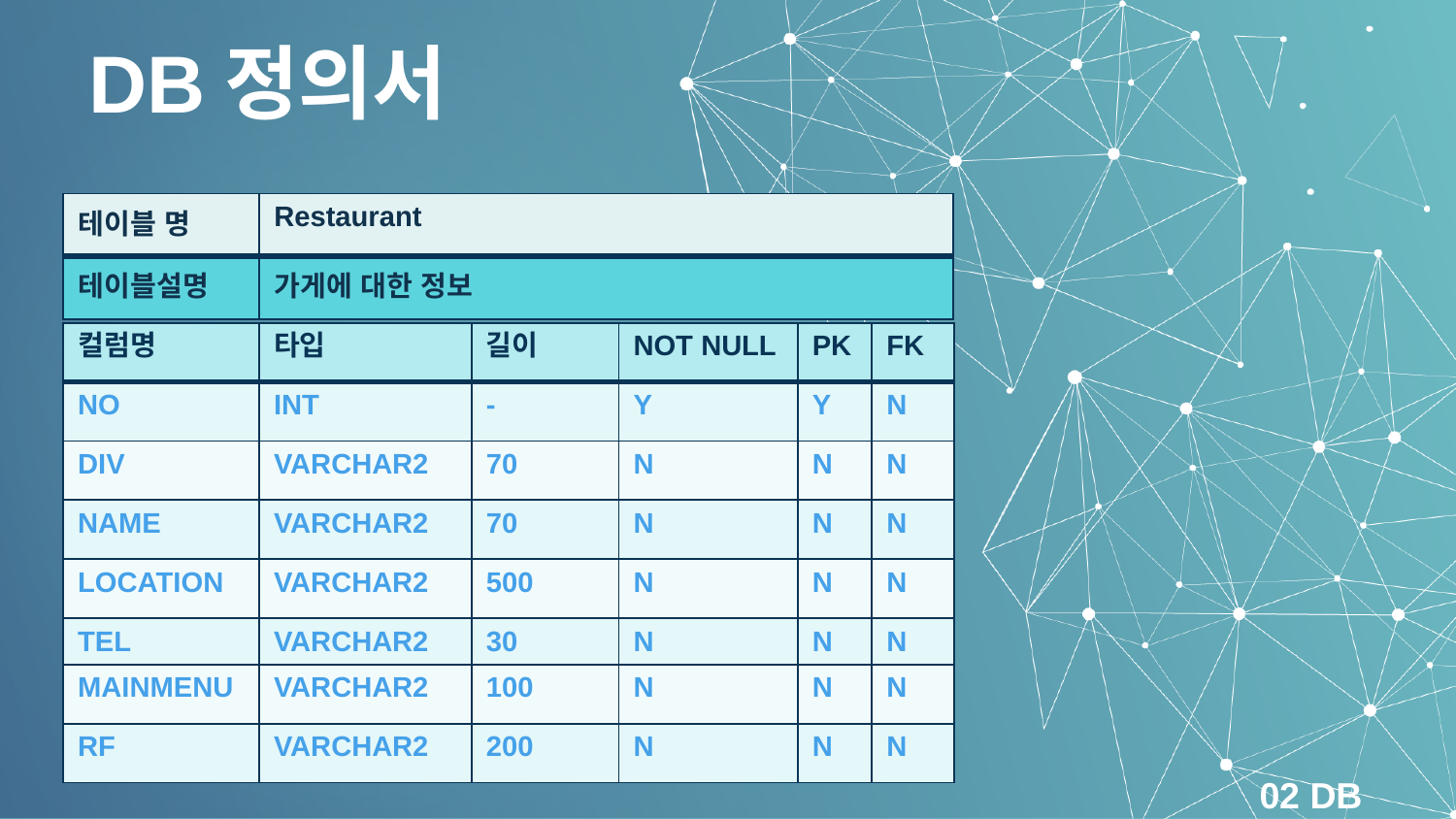

DB정의서
| 테이블 명 | Restaurant |
| --- | --- |
| 테이블설명 | 가게에 대한 정보 |
| 컬럼명 | 타입 | 길이 | NOT NULL | PK | FK |
| --- | --- | --- | --- | --- | --- |
| NO | INT | - | Y | Y | N |
| DIV | VARCHAR2 | 70 | N | N | N |
| NAME | VARCHAR2 | 70 | N | N | N |
| LOCATION | VARCHAR2 | 500 | N | N | N |
| TEL | VARCHAR2 | 30 | N | N | N |
| MAINMENU | VARCHAR2 | 100 | N | N | N |
| RF | VARCHAR2 | 200 | N | N | N |
02 DB테이블